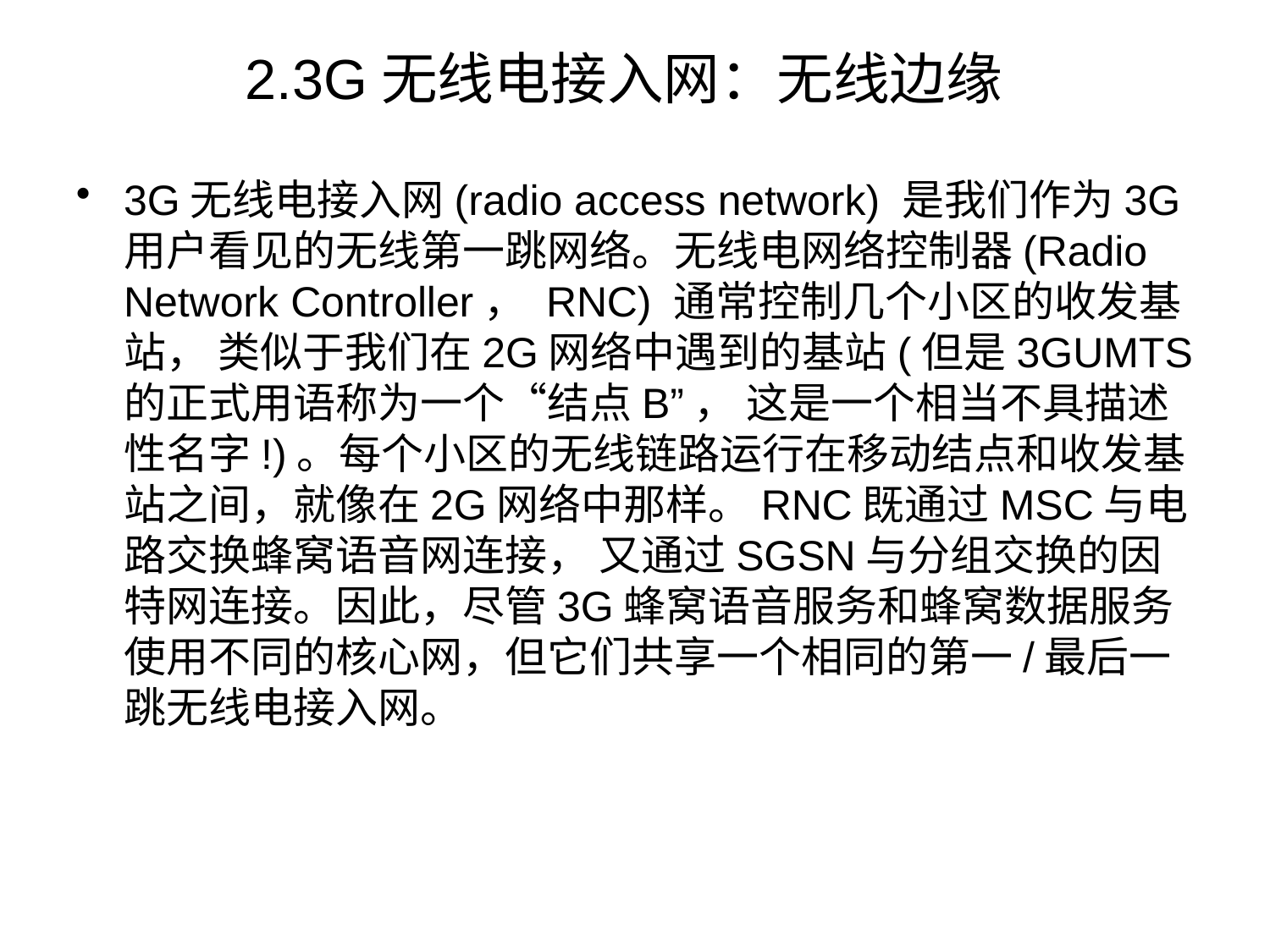

# 2.3G无线电接入网：无线边缘
3G无线电接入网(radio access network) 是我们作为3G用户看见的无线第一跳网络。无线电网络控制器(Radio Network Controller， RNC) 通常控制几个小区的收发基站， 类似于我们在2G网络中遇到的基站(但是3GUMTS的正式用语称为一个“结点B”， 这是一个相当不具描述性名字!)。每个小区的无线链路运行在移动结点和收发基站之间，就像在2G网络中那样。RNC既通过MSC与电路交换蜂窝语音网连接， 又通过SGSN与分组交换的因特网连接。因此，尽管3G蜂窝语音服务和蜂窝数据服务使用不同的核心网，但它们共享一个相同的第一/最后一跳无线电接入网。